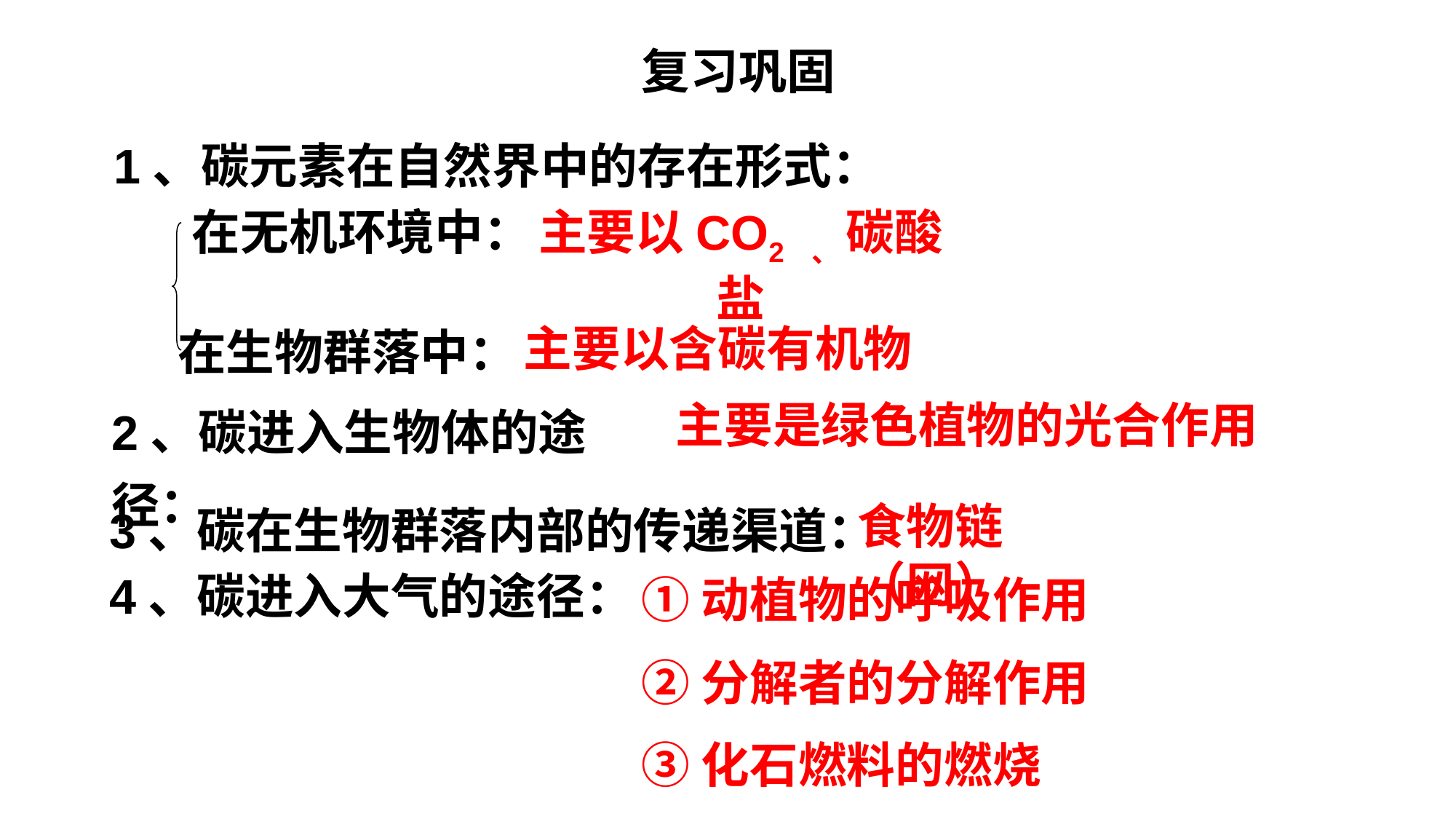

复习巩固
1、碳元素在自然界中的存在形式：
在无机环境中：

主要以CO2  、 碳酸盐

    在生物群落中：
主要以含碳有机物
2、碳进入生物体的途径：
主要是绿色植物的光合作用
食物链（网）
3、碳在生物群落内部的传递渠道：
4、碳进入大气的途径：
①动植物的呼吸作用
②分解者的分解作用
③化石燃料的燃烧